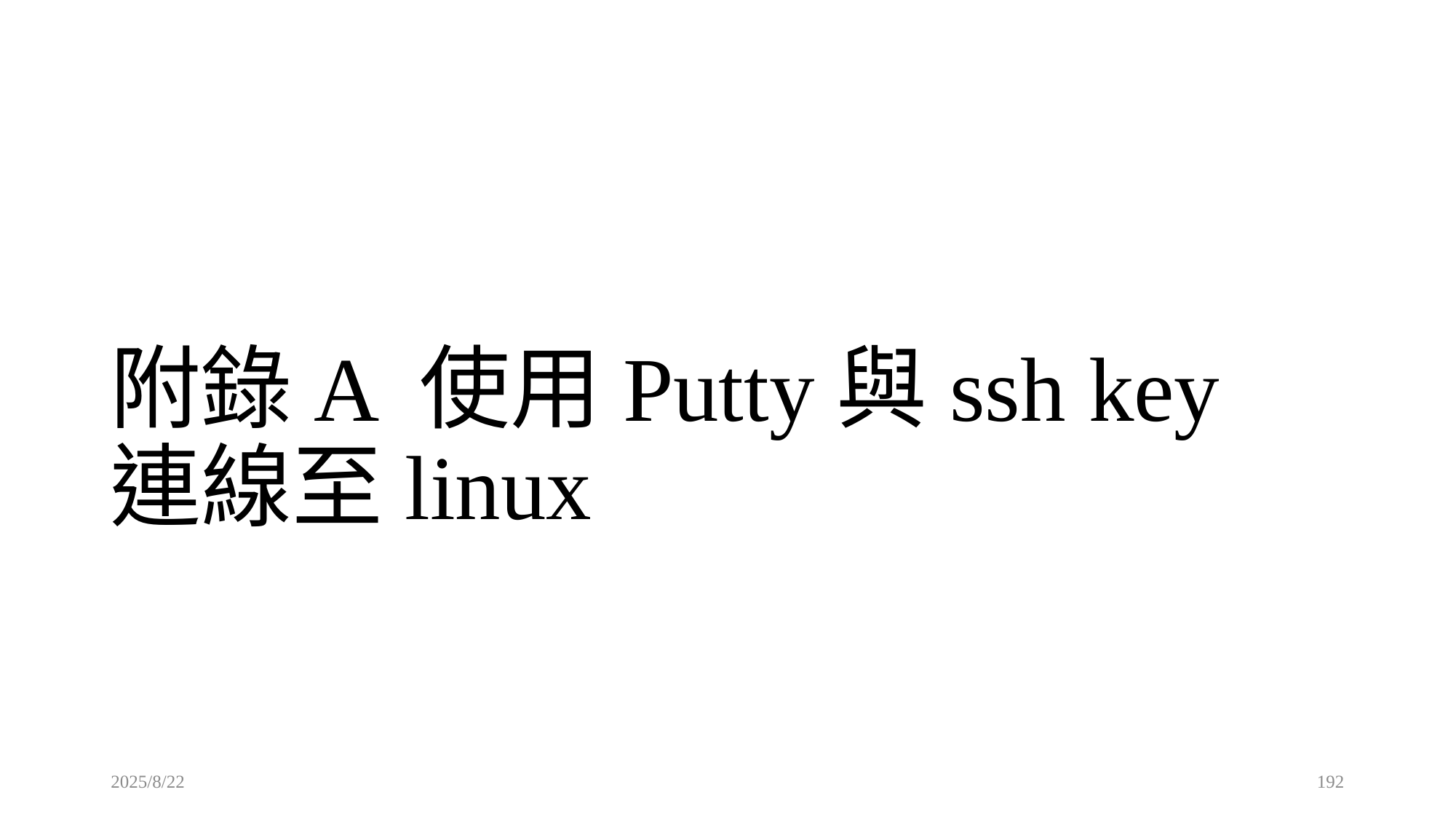

# 附錄A 使用Putty與ssh key 連線至linux

2025/8/22
192